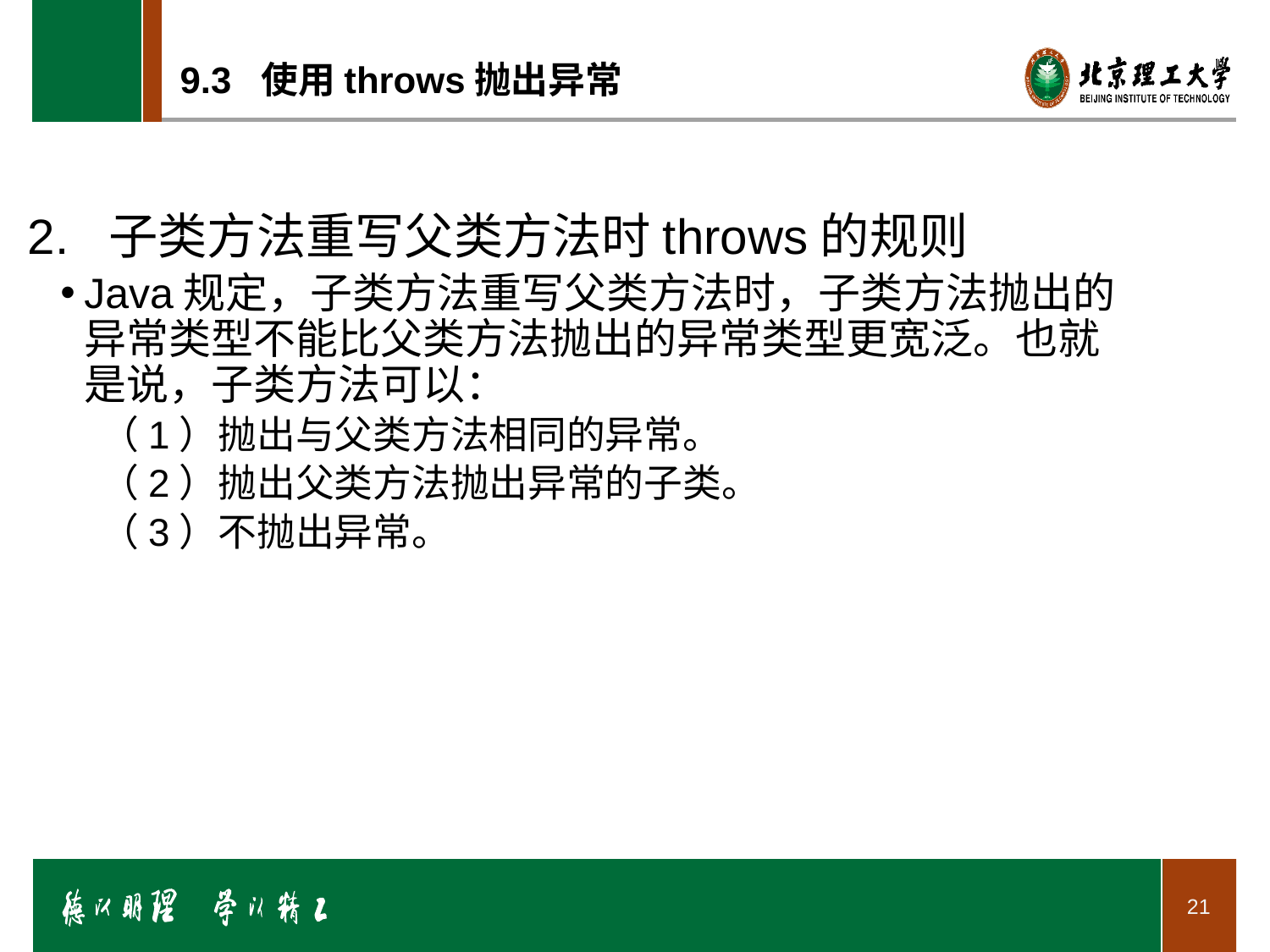

# 9.3  使用throws抛出异常
2.  子类方法重写父类方法时throws的规则
Java规定，子类方法重写父类方法时，子类方法抛出的异常类型不能比父类方法抛出的异常类型更宽泛。也就是说，子类方法可以：
（1）抛出与父类方法相同的异常。
（2）抛出父类方法抛出异常的子类。
（3）不抛出异常。